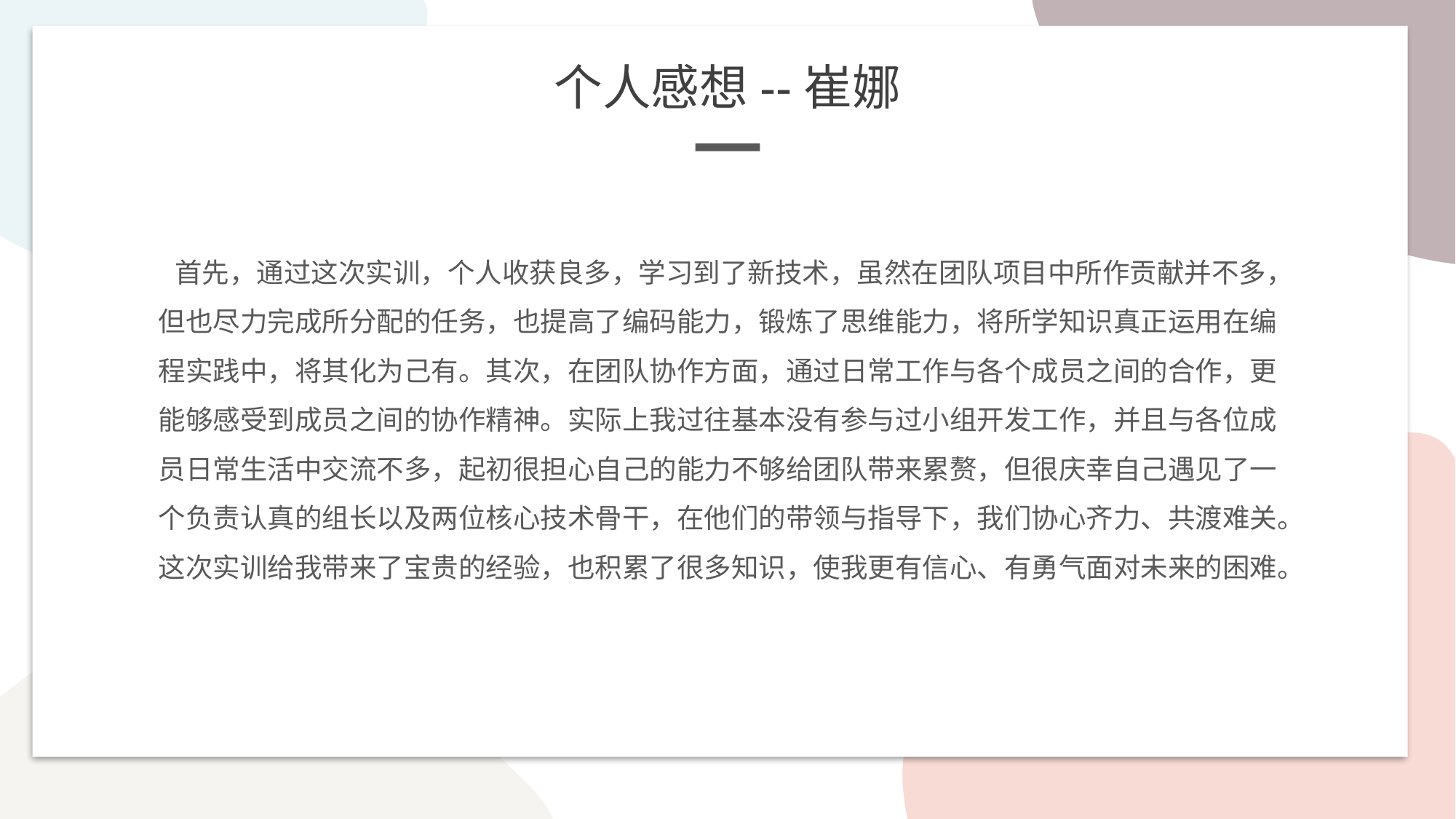

个人感想--崔娜

   首先，通过这次实训，个人收获良多，学习到了新技术，虽然在团队项目中所作贡献并不多，但也尽力完成所分配的任务，也提高了编码能力，锻炼了思维能力，将所学知识真正运用在编程实践中，将其化为己有。其次，在团队协作方面，通过日常工作与各个成员之间的合作，更能够感受到成员之间的协作精神。实际上我过往基本没有参与过小组开发工作，并且与各位成员日常生活中交流不多，起初很担心自己的能力不够给团队带来累赘，但很庆幸自己遇见了一个负责认真的组长以及两位核心技术骨干，在他们的带领与指导下，我们协心齐力、共渡难关。这次实训给我带来了宝贵的经验，也积累了很多知识，使我更有信心、有勇气面对未来的困难。